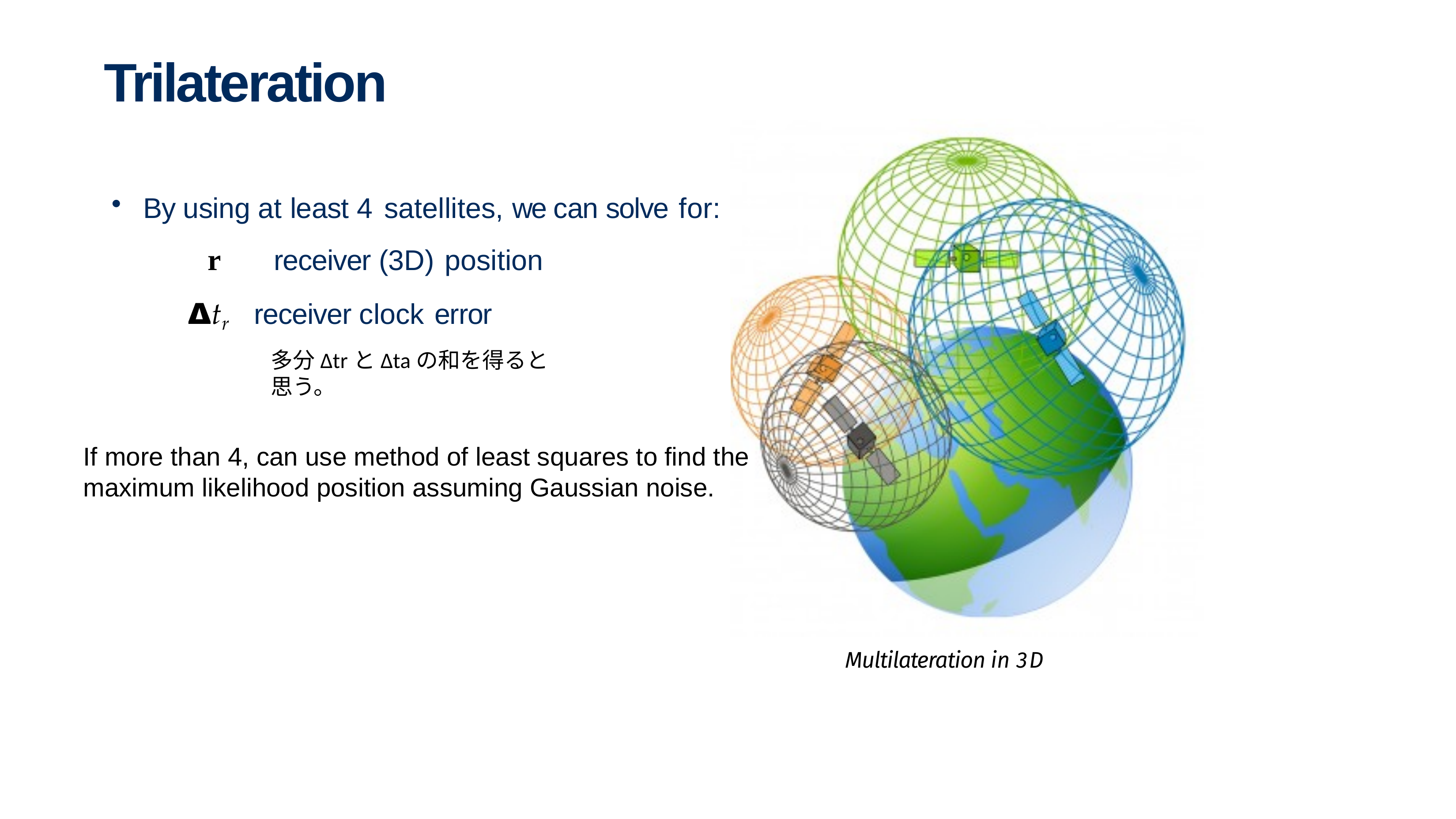

# Trilateration

By using at least 4 satellites, we can solve for:
r	receiver (3D) position
Δtr	receiver clock error
多分ΔtrとΔtaの和を得ると思う。
If more than 4, can use method of least squares to find the maximum likelihood position assuming Gaussian noise.
Multilateration in 3D